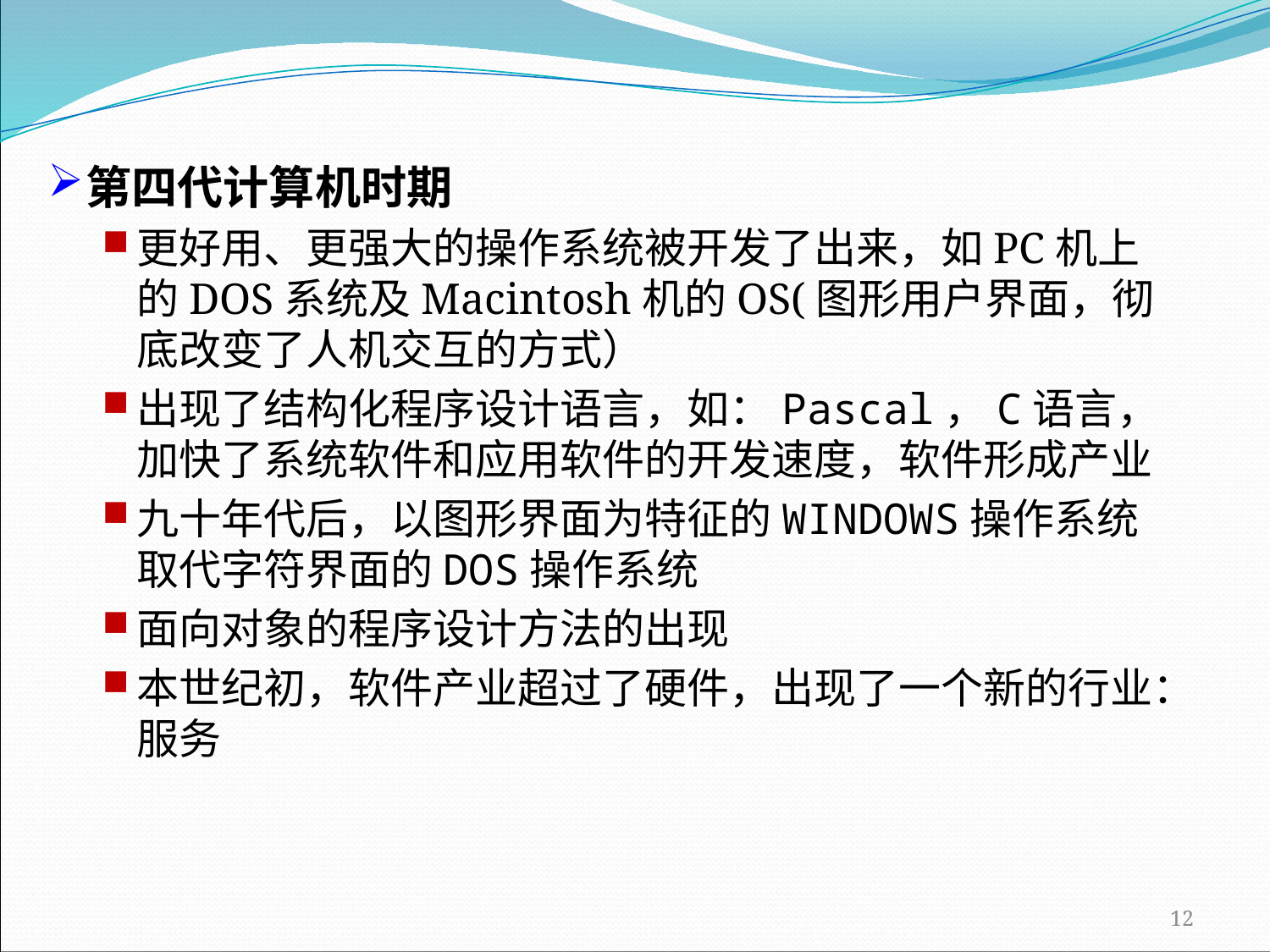

第四代计算机时期
更好用、更强大的操作系统被开发了出来，如PC机上的DOS系统及Macintosh机的OS(图形用户界面，彻底改变了人机交互的方式）
出现了结构化程序设计语言，如：Pascal，C语言，加快了系统软件和应用软件的开发速度，软件形成产业
九十年代后，以图形界面为特征的WINDOWS操作系统取代字符界面的DOS操作系统
面向对象的程序设计方法的出现
本世纪初，软件产业超过了硬件，出现了一个新的行业：服务
12